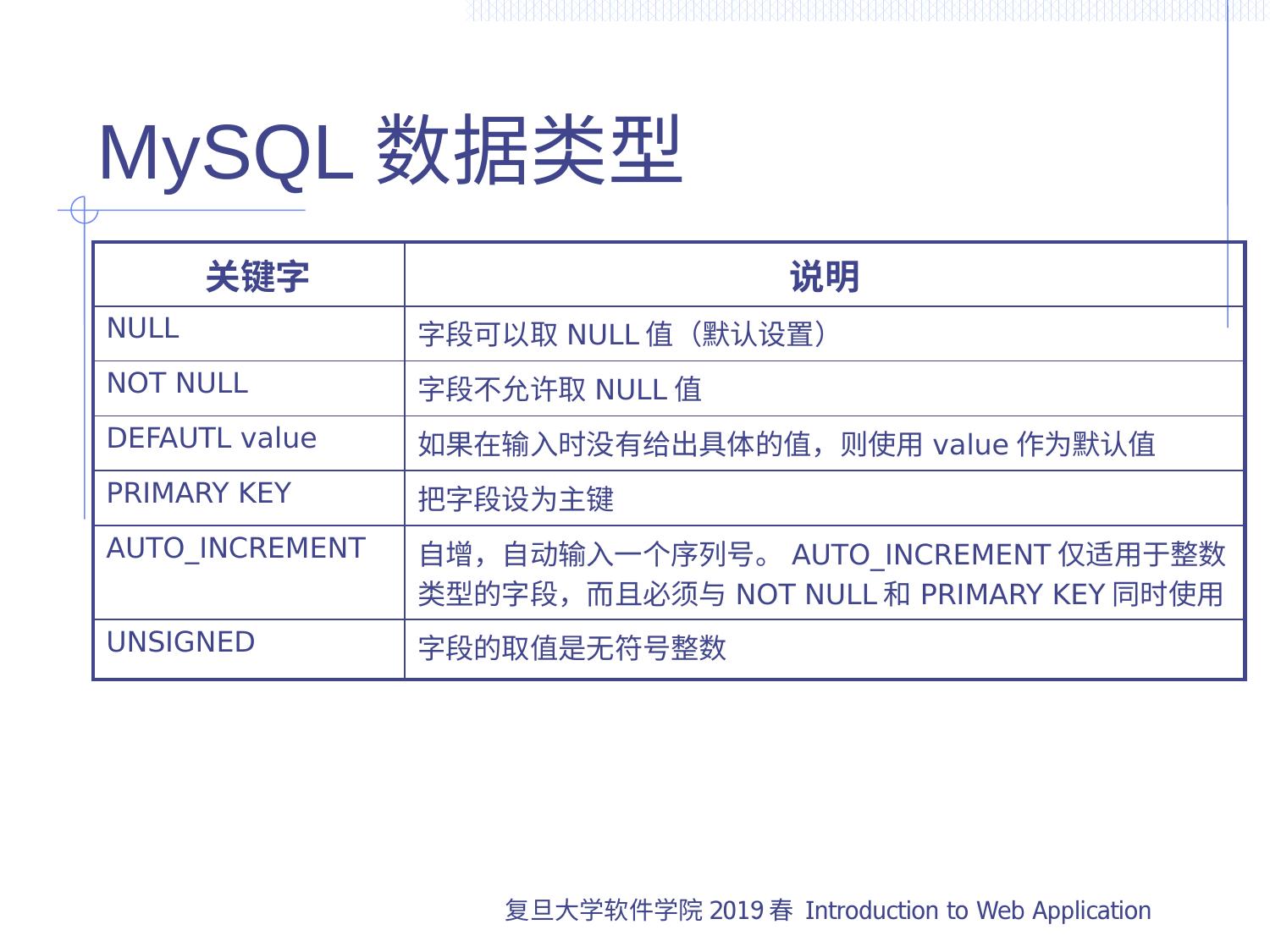

# MySQL数据类型
| 关键字 | 说明 |
| --- | --- |
| NULL | 字段可以取NULL值（默认设置） |
| NOT NULL | 字段不允许取NULL值 |
| DEFAUTL value | 如果在输入时没有给出具体的值，则使用value作为默认值 |
| PRIMARY KEY | 把字段设为主键 |
| AUTO\_INCREMENT | 自增，自动输入一个序列号。AUTO\_INCREMENT仅适用于整数类型的字段，而且必须与NOT NULL和PRIMARY KEY同时使用 |
| UNSIGNED | 字段的取值是无符号整数 |